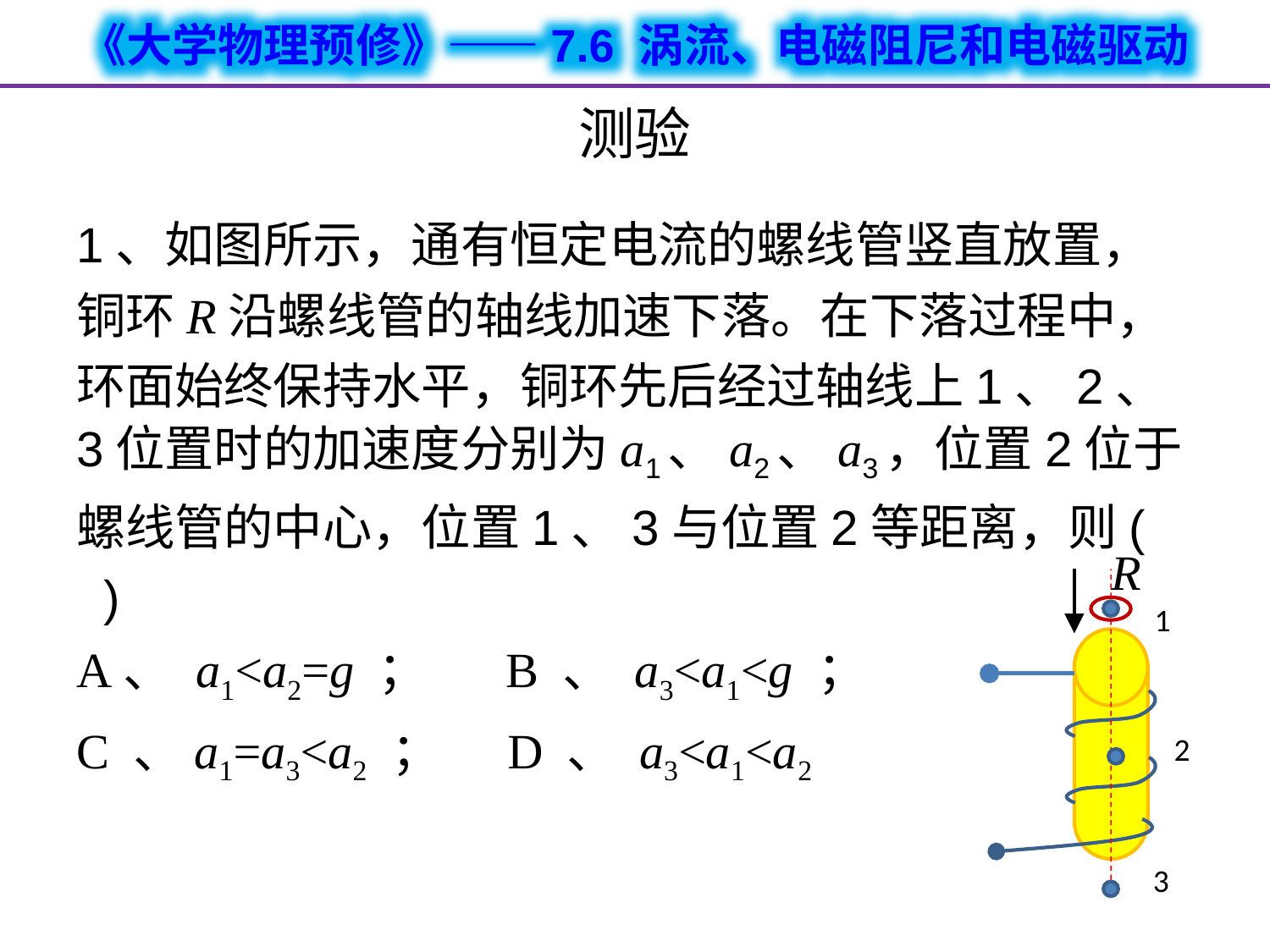

# 测验
1、如图所示，通有恒定电流的螺线管竖直放置，铜环R沿螺线管的轴线加速下落。在下落过程中，环面始终保持水平，铜环先后经过轴线上1、2、3位置时的加速度分别为a1、a2、a3，位置2位于螺线管的中心，位置1、3与位置2等距离，则(      )
A、 a1<a2=g ；      B 、 a3<a1<g ；
C 、a1=a3<a2 ；     D 、 a3<a1<a2
R
      1

2

3